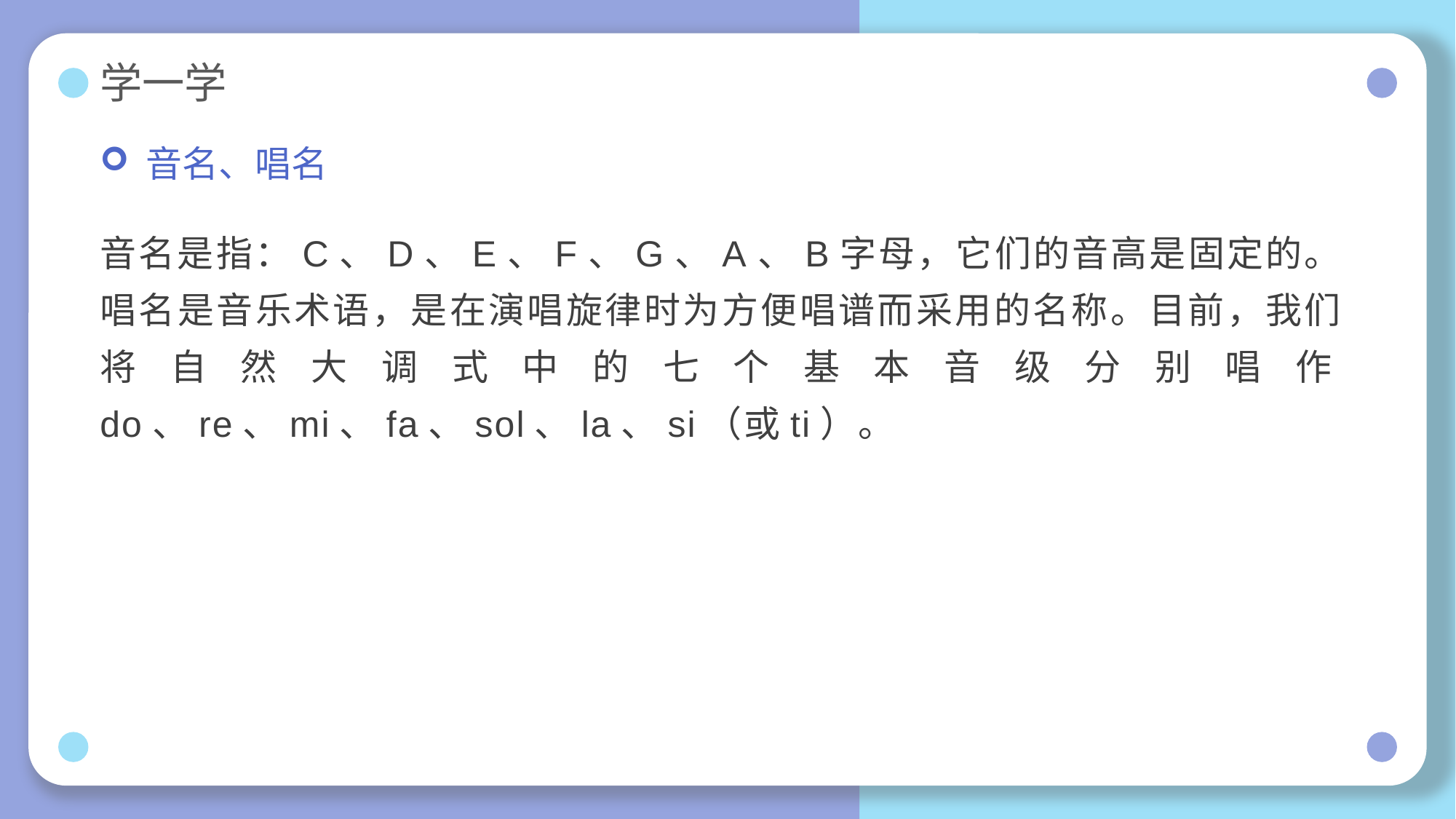

# 学一学
 音名、唱名
音名是指：C、D、E、F、G、A、B字母，它们的音高是固定的。唱名是音乐术语，是在演唱旋律时为方便唱谱而采用的名称。目前，我们将自然大调式中的七个基本音级分别唱作do、re、mi、fa、sol、la、si（或ti）。